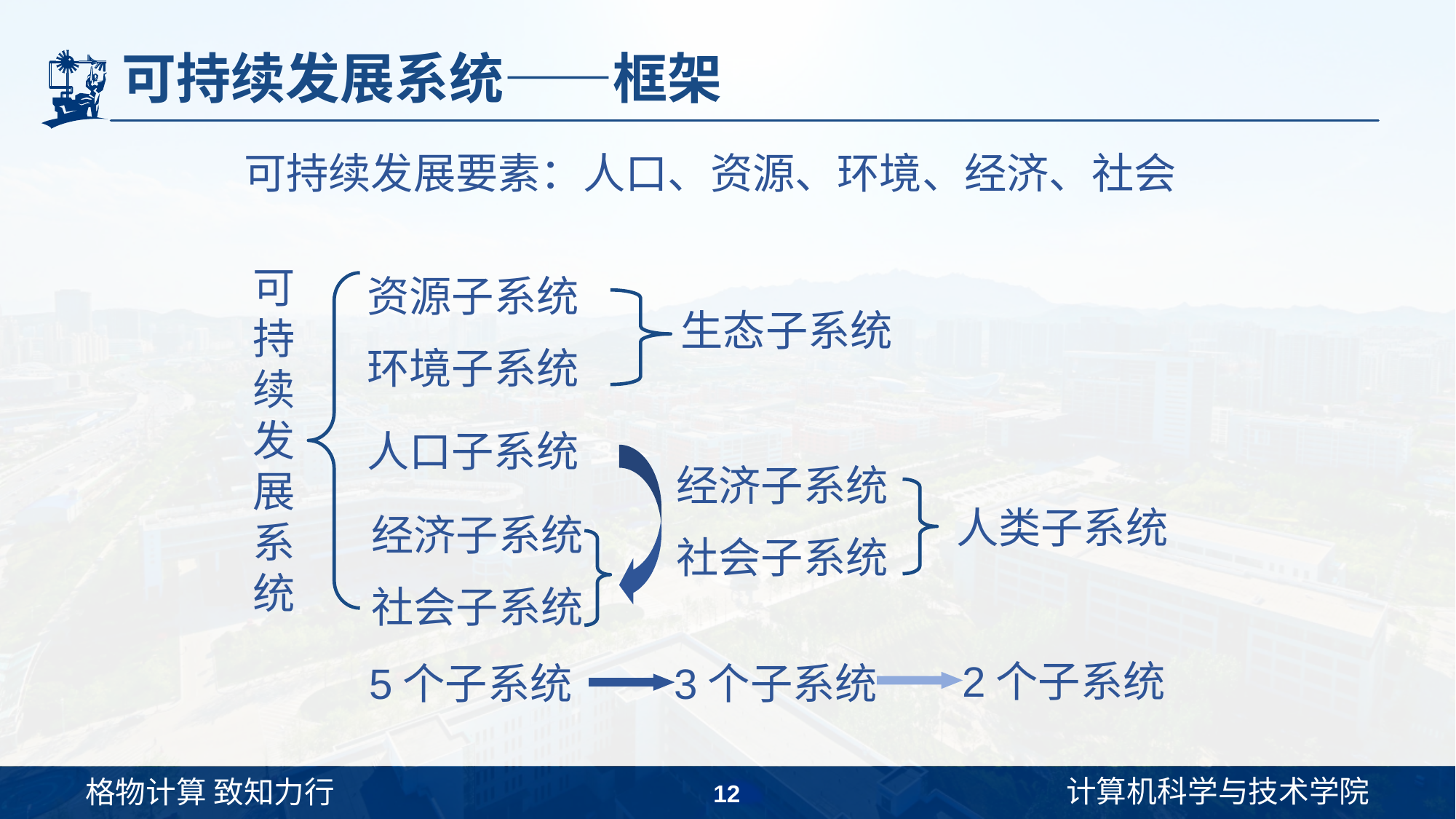

# 可持续发展系统——框架
可持续发展要素：人口、资源、环境、经济、社会
可持续发展系统
资源子系统
环境子系统

生态子系统
人口子系统

经济子系统
社会子系统

人类子系统
经济子系统
社会子系统

2个子系统
5个子系统
3个子系统

12